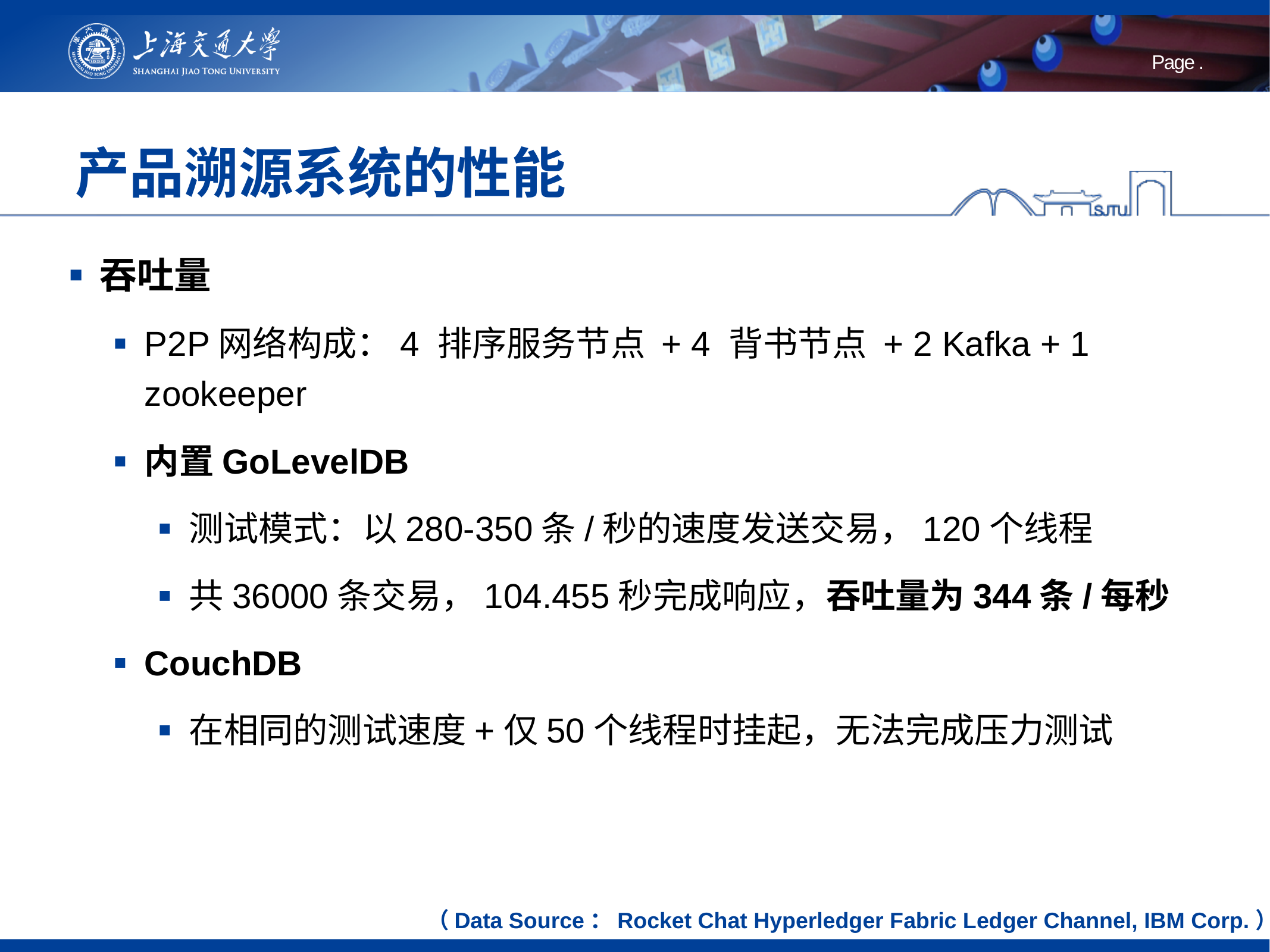

31
# 产品溯源系统的性能
吞吐量
P2P网络构成：4 排序服务节点 + 4 背书节点 + 2 Kafka + 1 zookeeper
内置GoLevelDB
测试模式：以280-350条/秒的速度发送交易，120个线程
共36000条交易，104.455秒完成响应，吞吐量为344条/每秒
CouchDB
在相同的测试速度+仅50个线程时挂起，无法完成压力测试
（Data Source：Rocket Chat Hyperledger Fabric Ledger Channel, IBM Corp.）